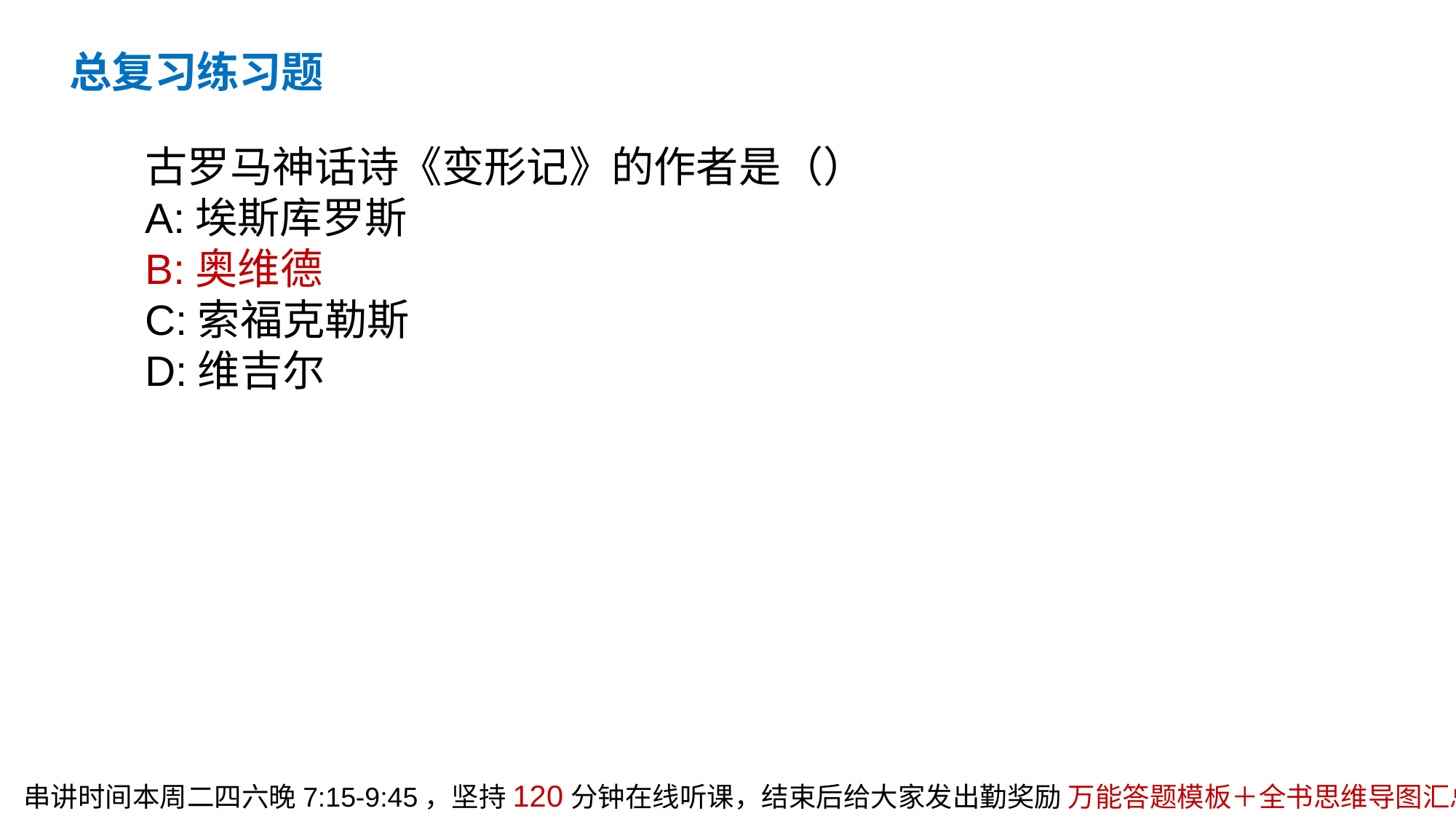

总复习练习题
古罗马神话诗《变形记》的作者是（）
A:埃斯库罗斯
B:奥维德
C:索福克勒斯
D:维吉尔